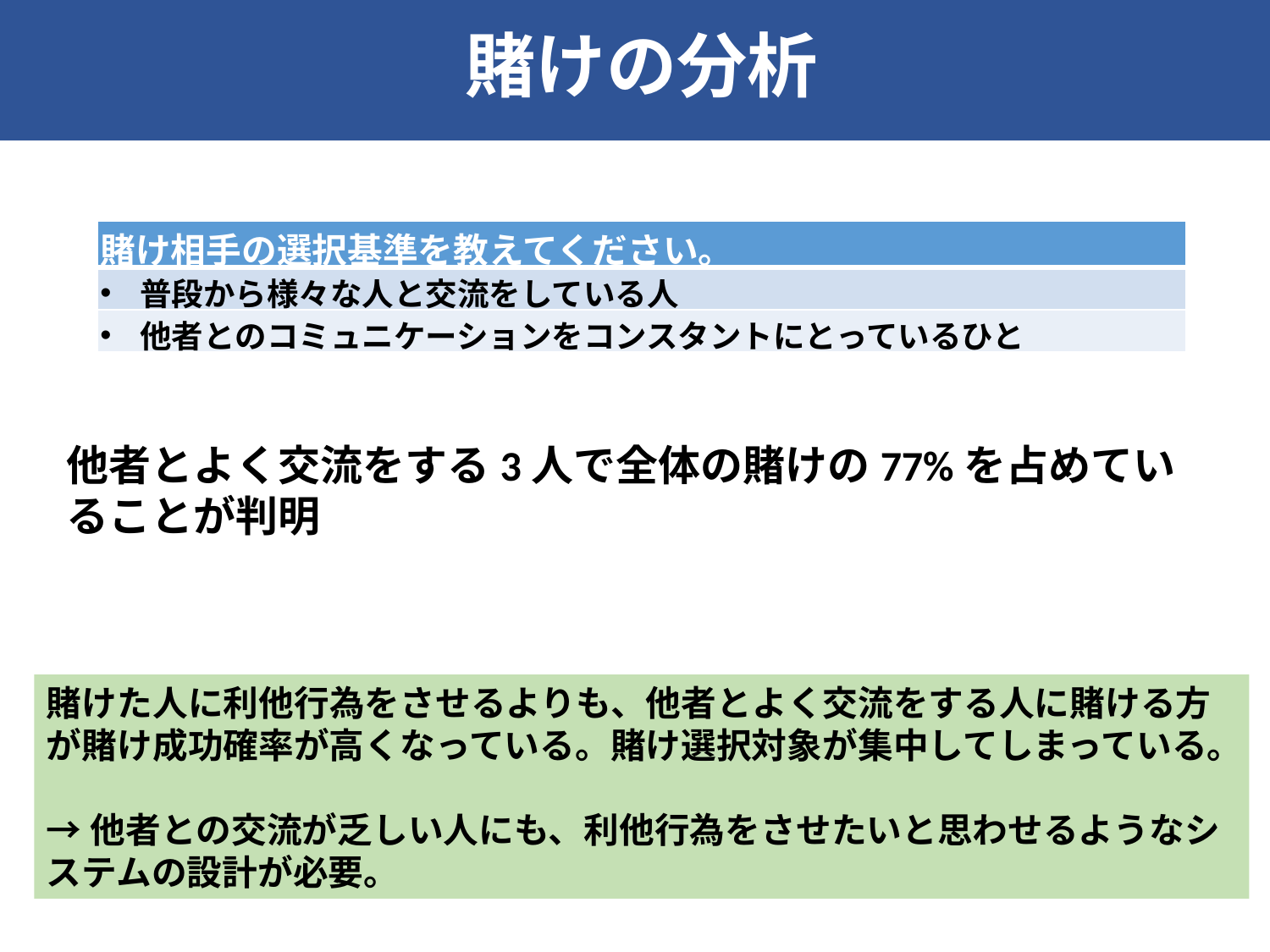

賭けの分析
DERC
| 賭け相手の選択基準を教えてください。 |
| --- |
| 普段から様々な人と交流をしている人 |
| 他者とのコミュニケーションをコンスタントにとっているひと |
他者とよく交流をする3人で全体の賭けの77%を占めていることが判明
賭けた人に利他行為をさせるよりも、他者とよく交流をする人に賭ける方が賭け成功確率が高くなっている。賭け選択対象が集中してしまっている。

→他者との交流が乏しい人にも、利他行為をさせたいと思わせるようなシステムの設計が必要。